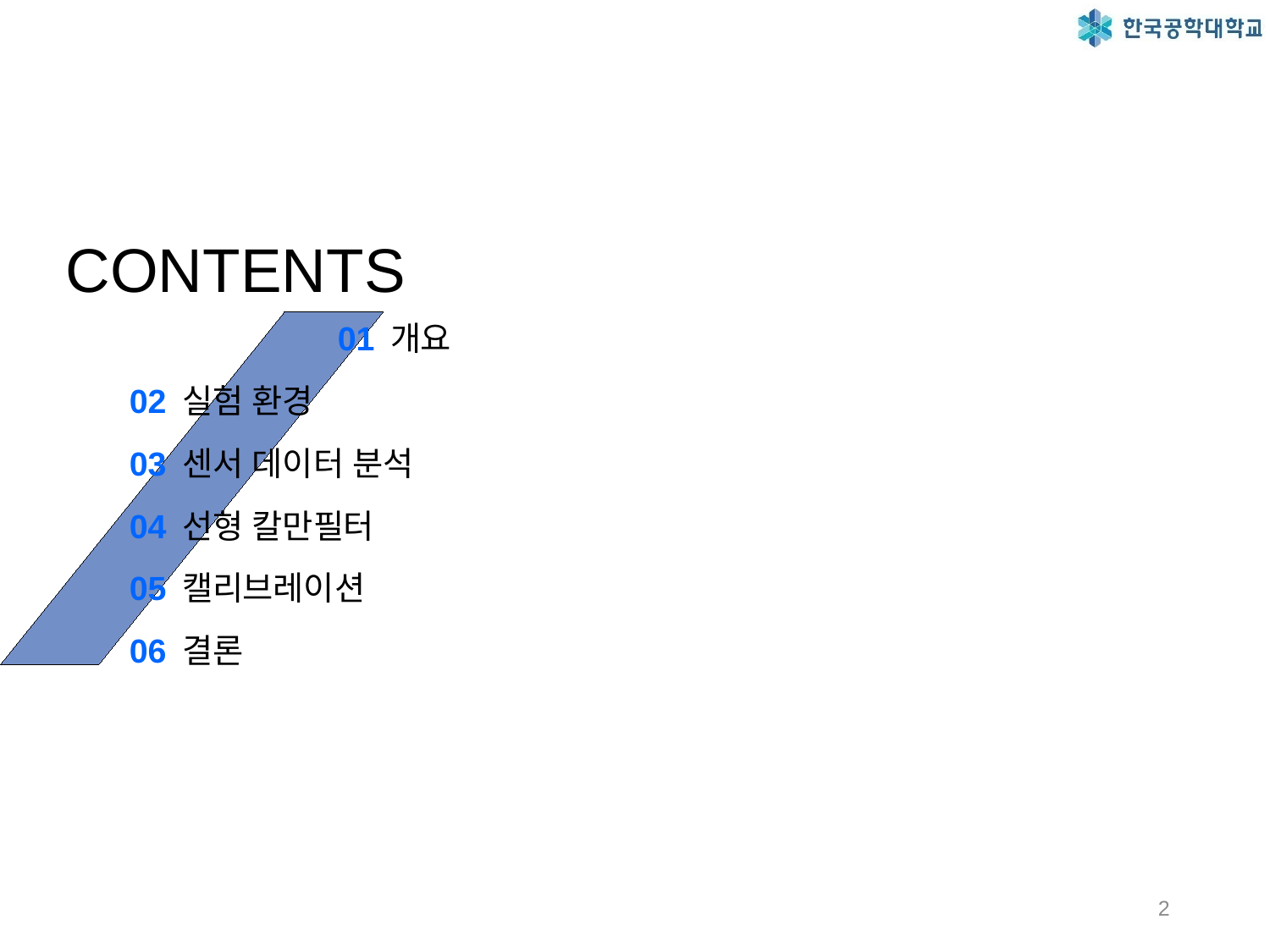

01 개요
										02 실험 환경
										03 센서 데이터 분석
										04 선형 칼만필터
										05 캘리브레이션
										06 결론
2